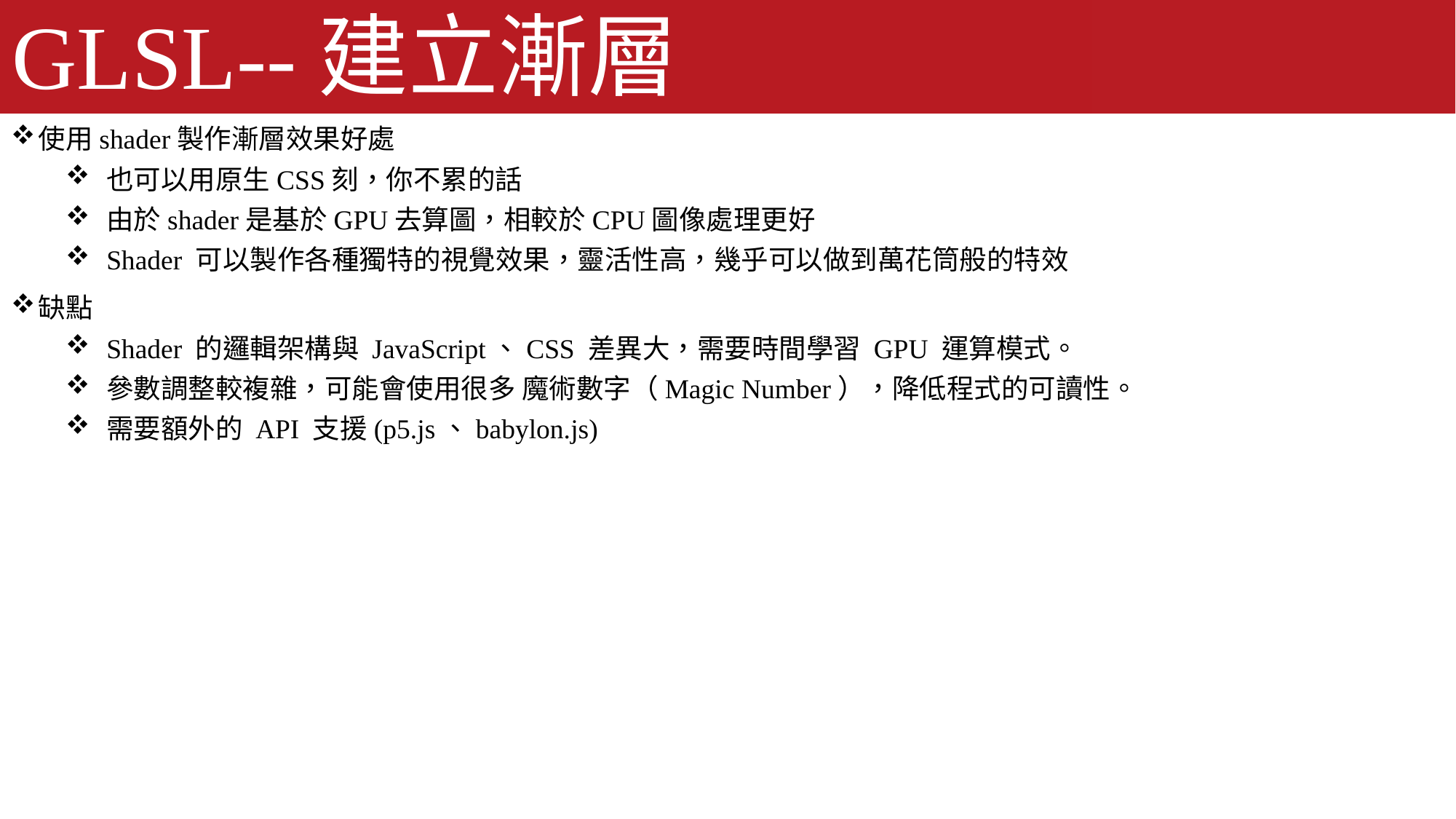

# GLSL--建立漸層
使用shader製作漸層效果好處
也可以用原生CSS刻，你不累的話
由於shader是基於GPU去算圖，相較於CPU圖像處理更好
Shader 可以製作各種獨特的視覺效果，靈活性高，幾乎可以做到萬花筒般的特效
缺點
Shader 的邏輯架構與 JavaScript、CSS 差異大，需要時間學習 GPU 運算模式。
參數調整較複雜，可能會使用很多 魔術數字（Magic Number），降低程式的可讀性。
需要額外的 API 支援(p5.js、babylon.js)